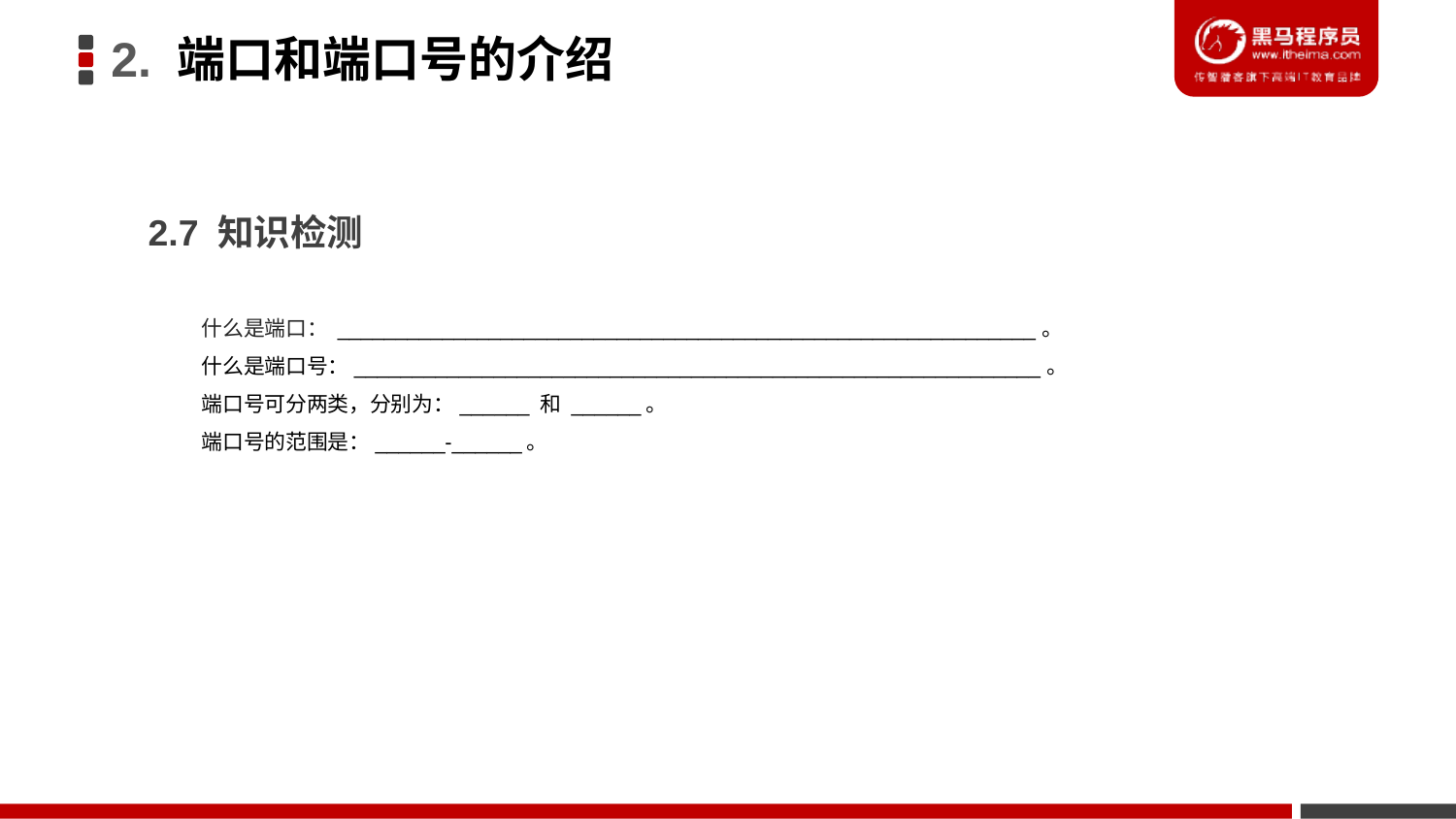

2. 端口和端口号的介绍
2.7 知识检测
什么是端口： ____________________________________________________________。
什么是端口号：___________________________________________________________。
端口号可分两类，分别为：______ 和 ______。
端口号的范围是：______-______。